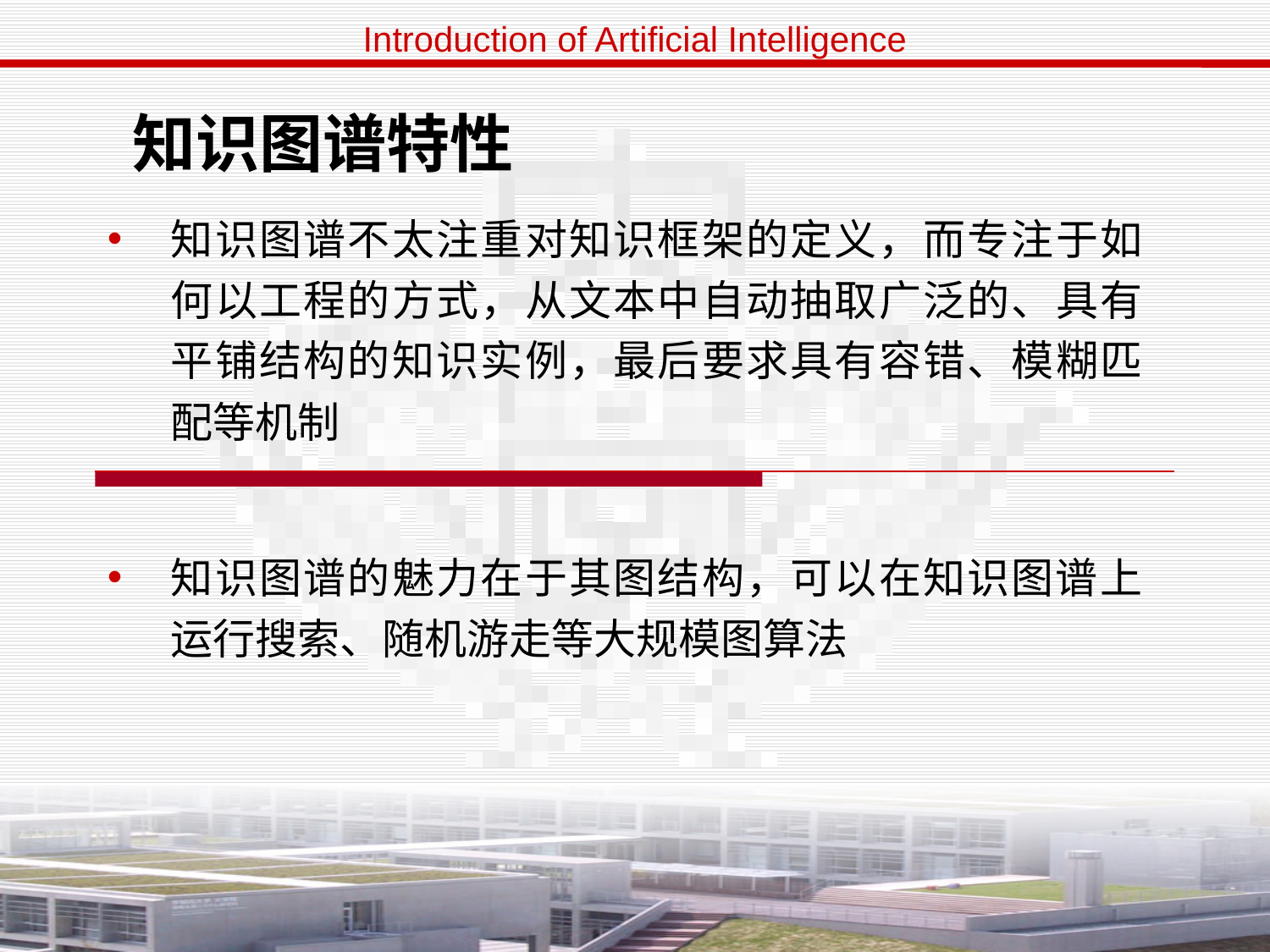

# 知识图谱特性
知识图谱不太注重对知识框架的定义，而专注于如何以工程的方式，从文本中自动抽取广泛的、具有平铺结构的知识实例，最后要求具有容错、模糊匹配等机制

知识图谱的魅力在于其图结构，可以在知识图谱上运行搜索、随机游走等大规模图算法